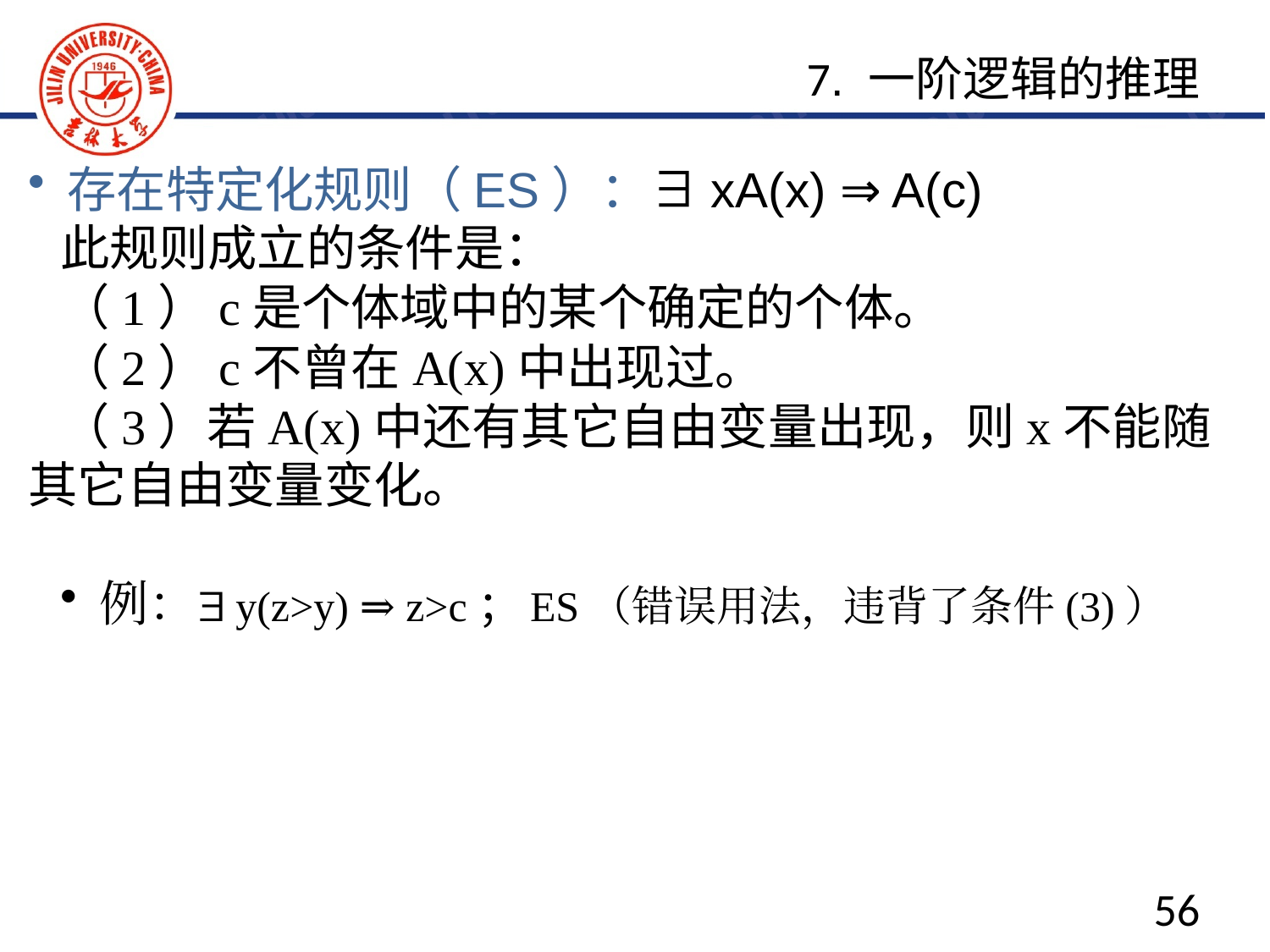

7. 一阶逻辑的推理
存在特定化规则（ES）：∃xA(x) ⇒ A(c)
此规则成立的条件是：
（1）c是个体域中的某个确定的个体。
（2）c不曾在A(x)中出现过。
（3）若A(x)中还有其它自由变量出现，则x不能随其它自由变量变化。

例：∃y(z>y) ⇒ z>c；ES（错误用法，违背了条件(3)）
56